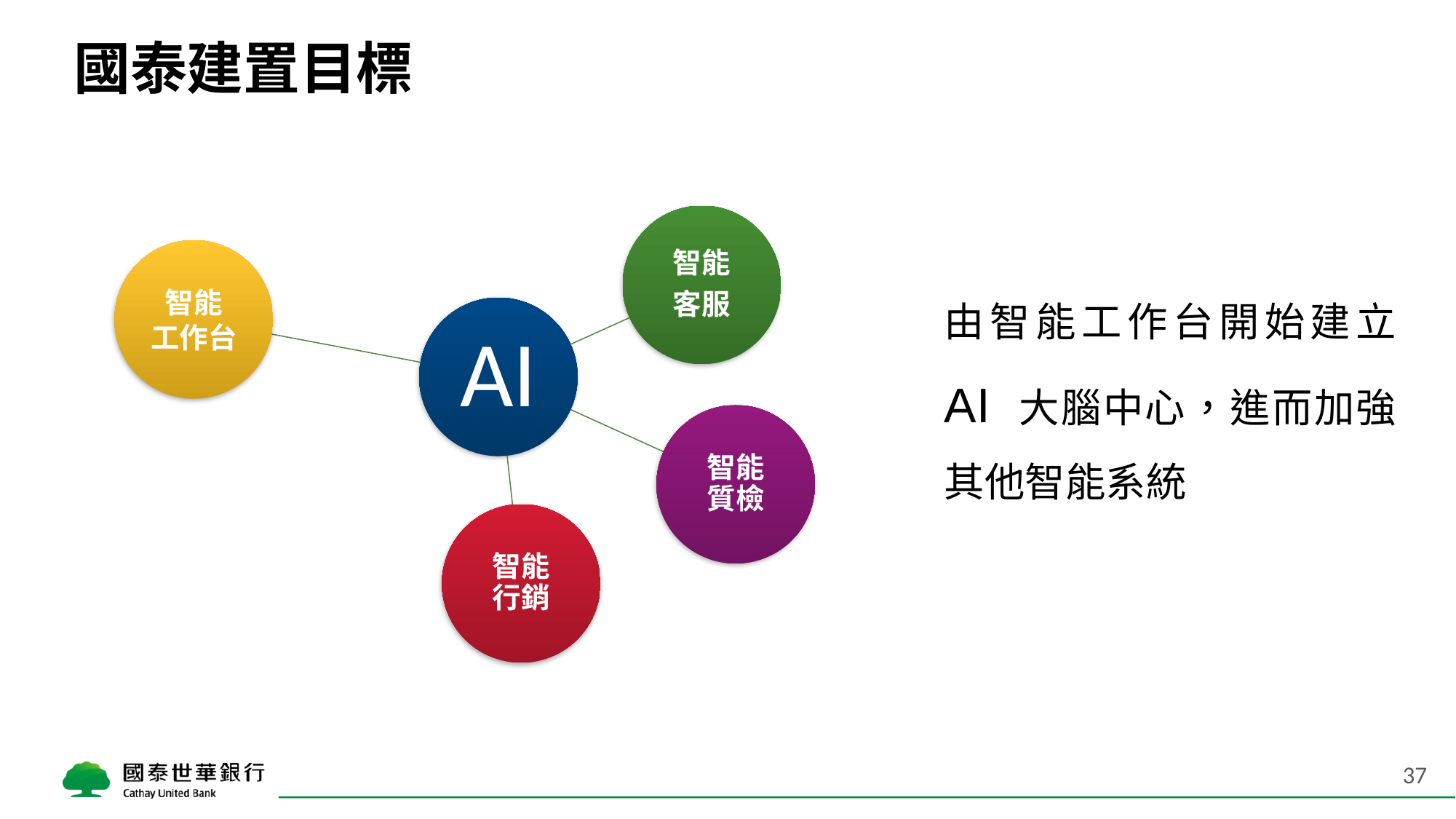

# 國泰建置目標
AI

智能
客服

智能
工作台

智能
質檢

智能
行銷
由智能工作台開始建立 AI 大腦中心，進而加強其他智能系統
37